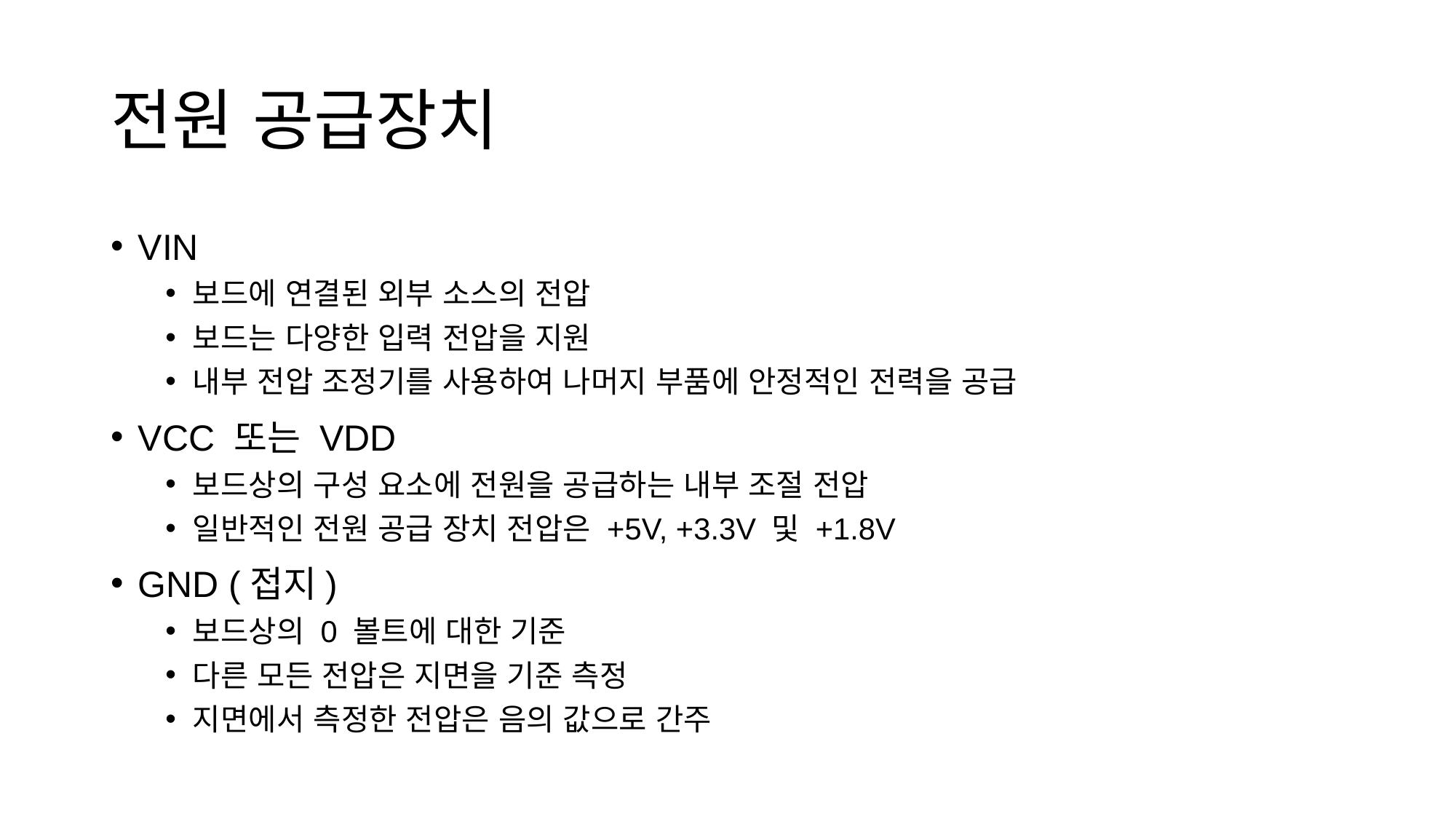

# 전원 공급장치
VIN
보드에 연결된 외부 소스의 전압
보드는 다양한 입력 전압을 지원
내부 전압 조정기를 사용하여 나머지 부품에 안정적인 전력을 공급
VCC 또는 VDD
보드상의 구성 요소에 전원을 공급하는 내부 조절 전압
일반적인 전원 공급 장치 전압은 +5V, +3.3V 및 +1.8V
GND (접지)
보드상의 0 볼트에 대한 기준
다른 모든 전압은 지면을 기준 측정
지면에서 측정한 전압은 음의 값으로 간주